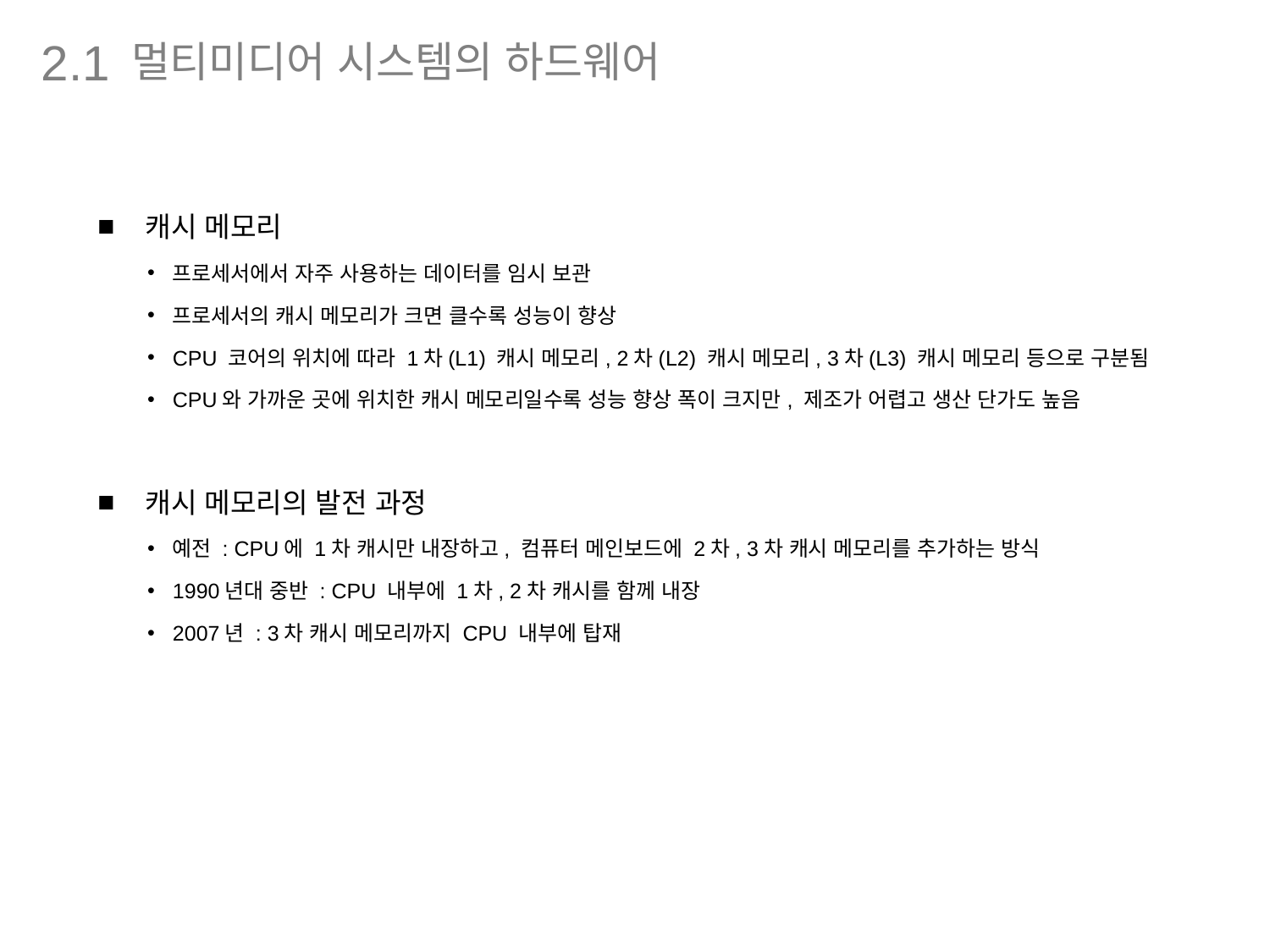

멀티미디어 시스템의 하드웨어
2.1
캐시 메모리
프로세서에서 자주 사용하는 데이터를 임시 보관
프로세서의 캐시 메모리가 크면 클수록 성능이 향상
CPU 코어의 위치에 따라 1차(L1) 캐시 메모리, 2차(L2) 캐시 메모리, 3차(L3) 캐시 메모리 등으로 구분됨
CPU와 가까운 곳에 위치한 캐시 메모리일수록 성능 향상 폭이 크지만, 제조가 어렵고 생산 단가도 높음

캐시 메모리의 발전 과정
예전 : CPU에 1차 캐시만 내장하고, 컴퓨터 메인보드에 2차, 3차 캐시 메모리를 추가하는 방식
1990년대 중반 : CPU 내부에 1차, 2차 캐시를 함께 내장
2007년 : 3차 캐시 메모리까지 CPU 내부에 탑재